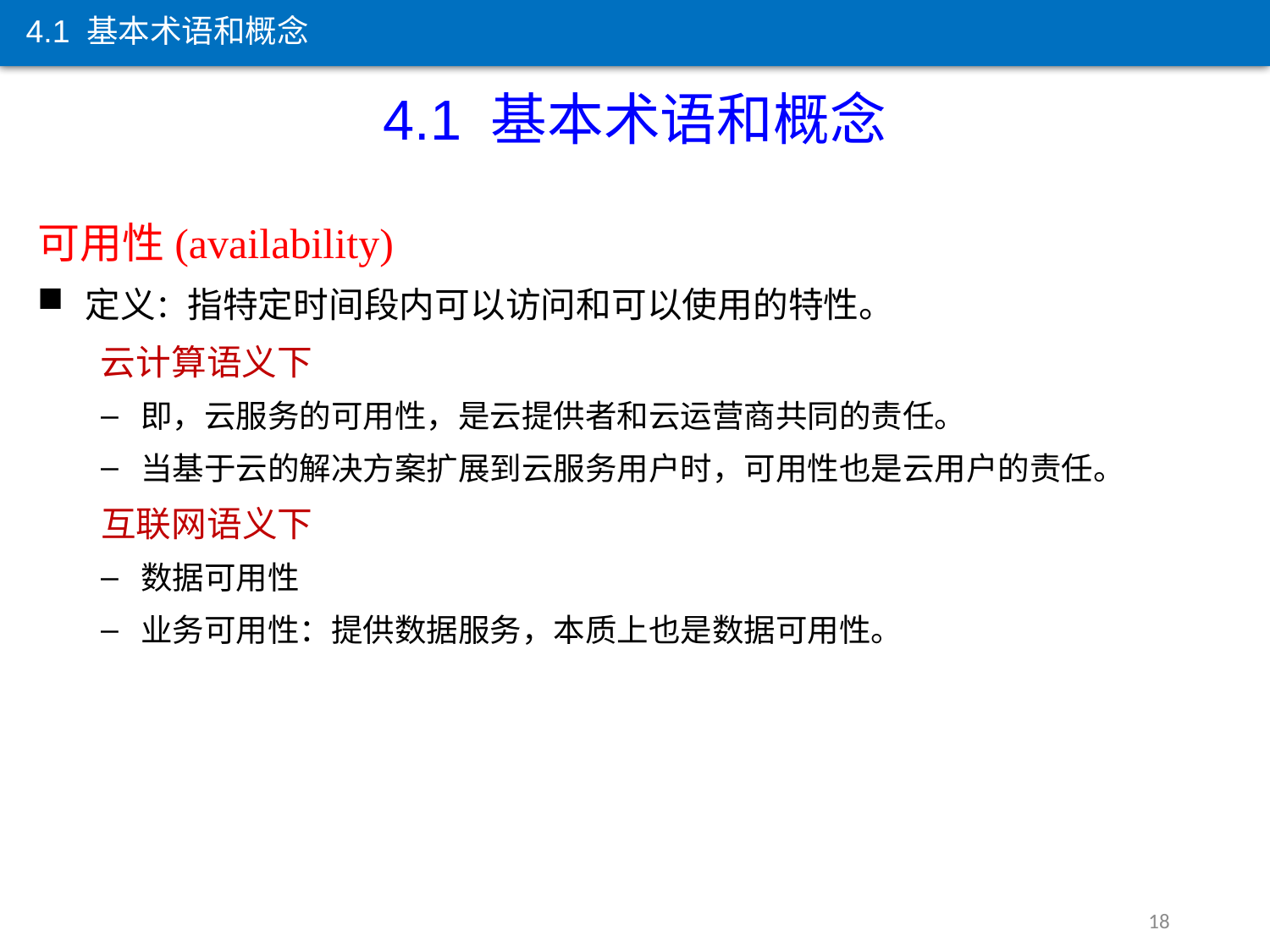

4.1 基本术语和概念
4.1 基本术语和概念
可用性(availability)
定义：指特定时间段内可以访问和可以使用的特性。
       云计算语义下
即，云服务的可用性，是云提供者和云运营商共同的责任。
当基于云的解决方案扩展到云服务用户时，可用性也是云用户的责任。
互联网语义下
数据可用性
业务可用性：提供数据服务，本质上也是数据可用性。

18